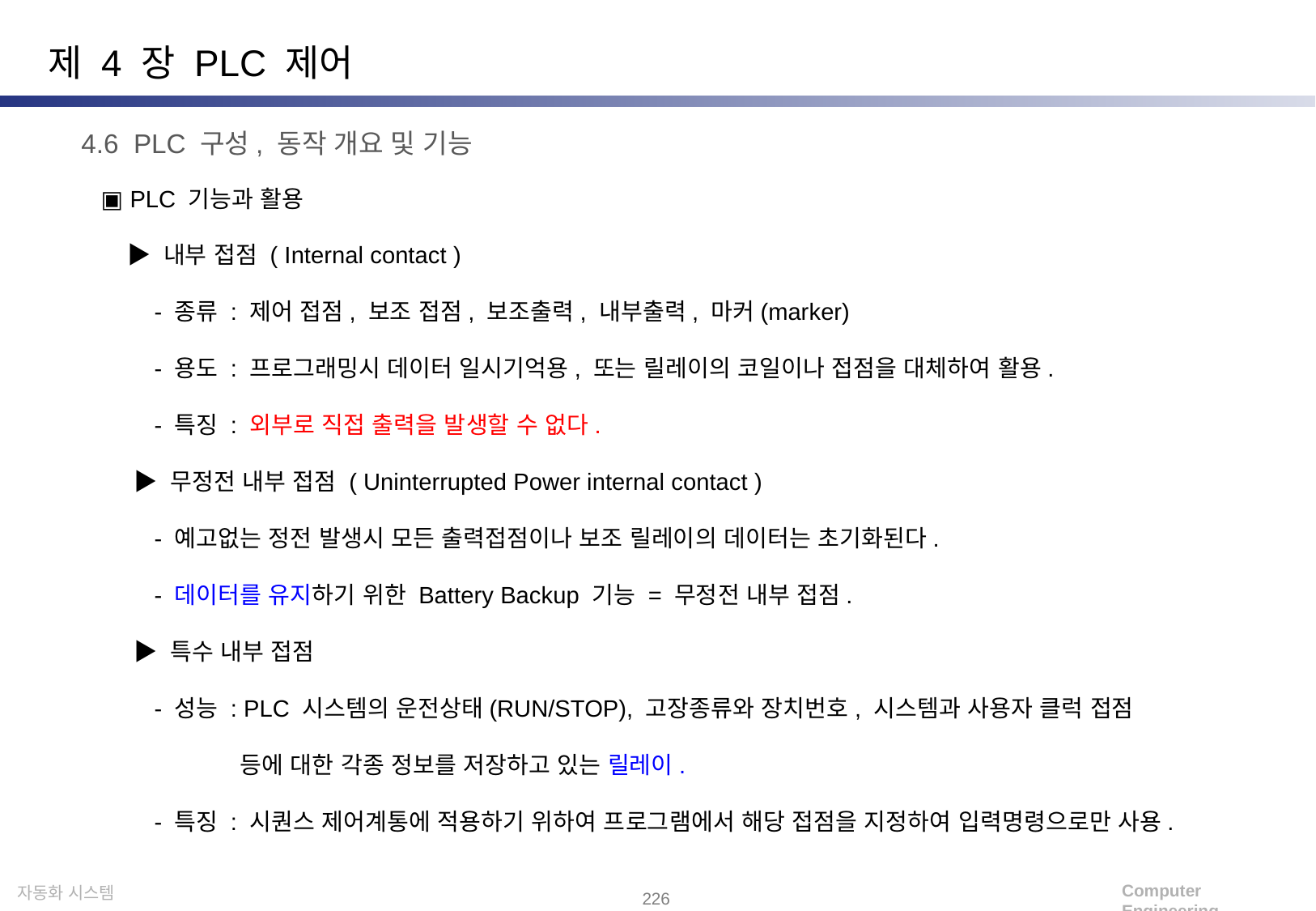

제 4 장 PLC 제어
4.6  PLC 구성, 동작 개요 및 기능
▣ PLC 기능과 활용
    ▶ 내부 접점 ( Internal contact )
        - 종류 : 제어 접점, 보조 접점, 보조출력, 내부출력, 마커(marker)
        - 용도 : 프로그래밍시 데이터 일시기억용, 또는 릴레이의 코일이나 접점을 대체하여 활용.
        - 특징 : 외부로 직접 출력을 발생할 수 없다.
     ▶ 무정전 내부 접점 ( Uninterrupted Power internal contact )
        - 예고없는 정전 발생시 모든 출력접점이나 보조 릴레이의 데이터는 초기화된다.
        - 데이터를 유지하기 위한 Battery Backup 기능 = 무정전 내부 접점.
     ▶ 특수 내부 접점
        - 성능 : PLC 시스템의 운전상태(RUN/STOP), 고장종류와 장치번호, 시스템과 사용자 클럭 접점
                    등에 대한 각종 정보를 저장하고 있는 릴레이.
        - 특징 : 시퀀스 제어계통에 적용하기 위하여 프로그램에서 해당 접점을 지정하여 입력명령으로만 사용.